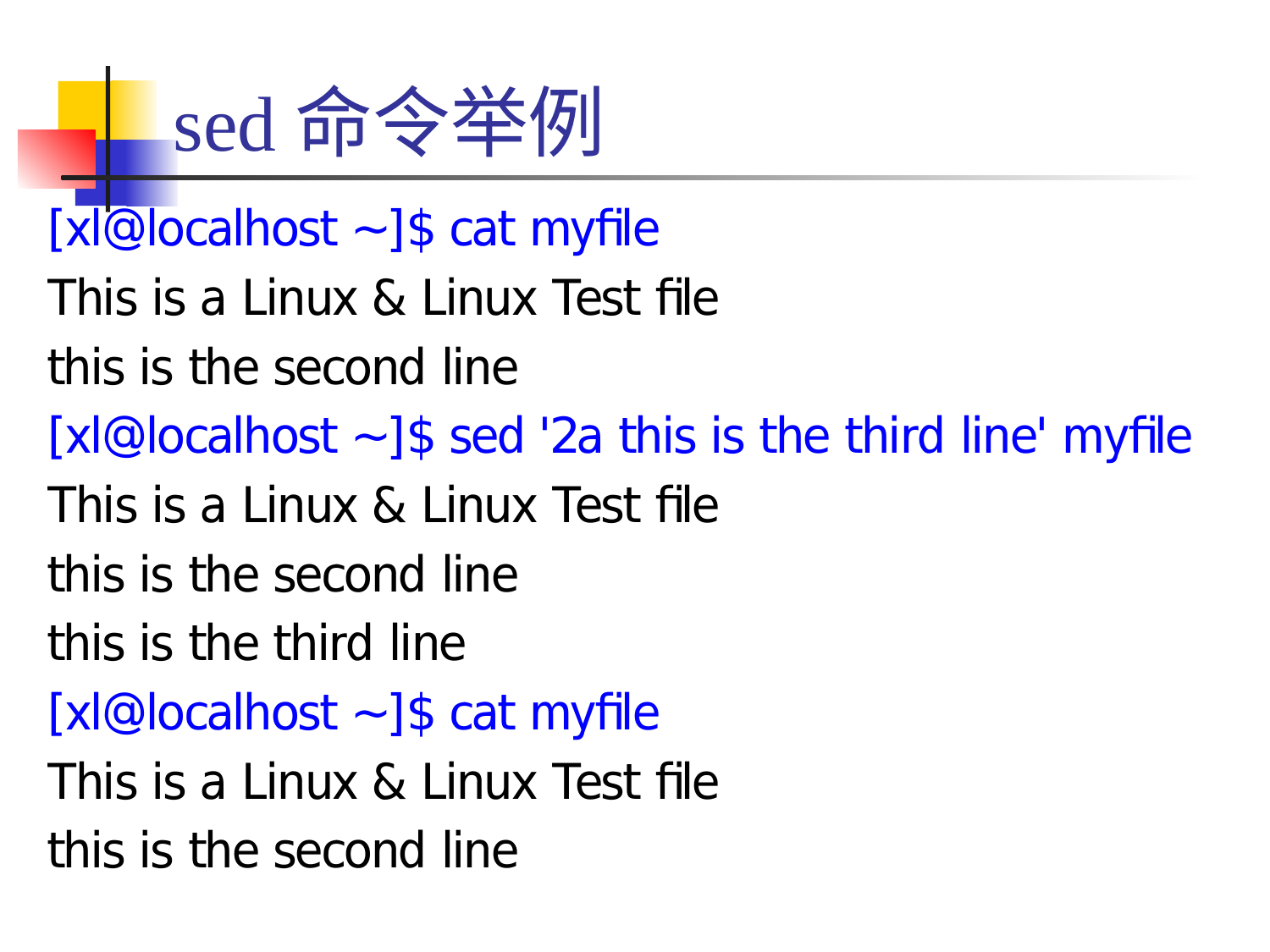

# sed命令举例
[xl@localhost ~]$ cat myfile
This is a Linux & Linux Test file
this is the second line
[xl@localhost ~]$ sed '2a this is the third line' myfile
This is a Linux & Linux Test file
this is the second line
this is the third line
[xl@localhost ~]$ cat myfile
This is a Linux & Linux Test file
this is the second line